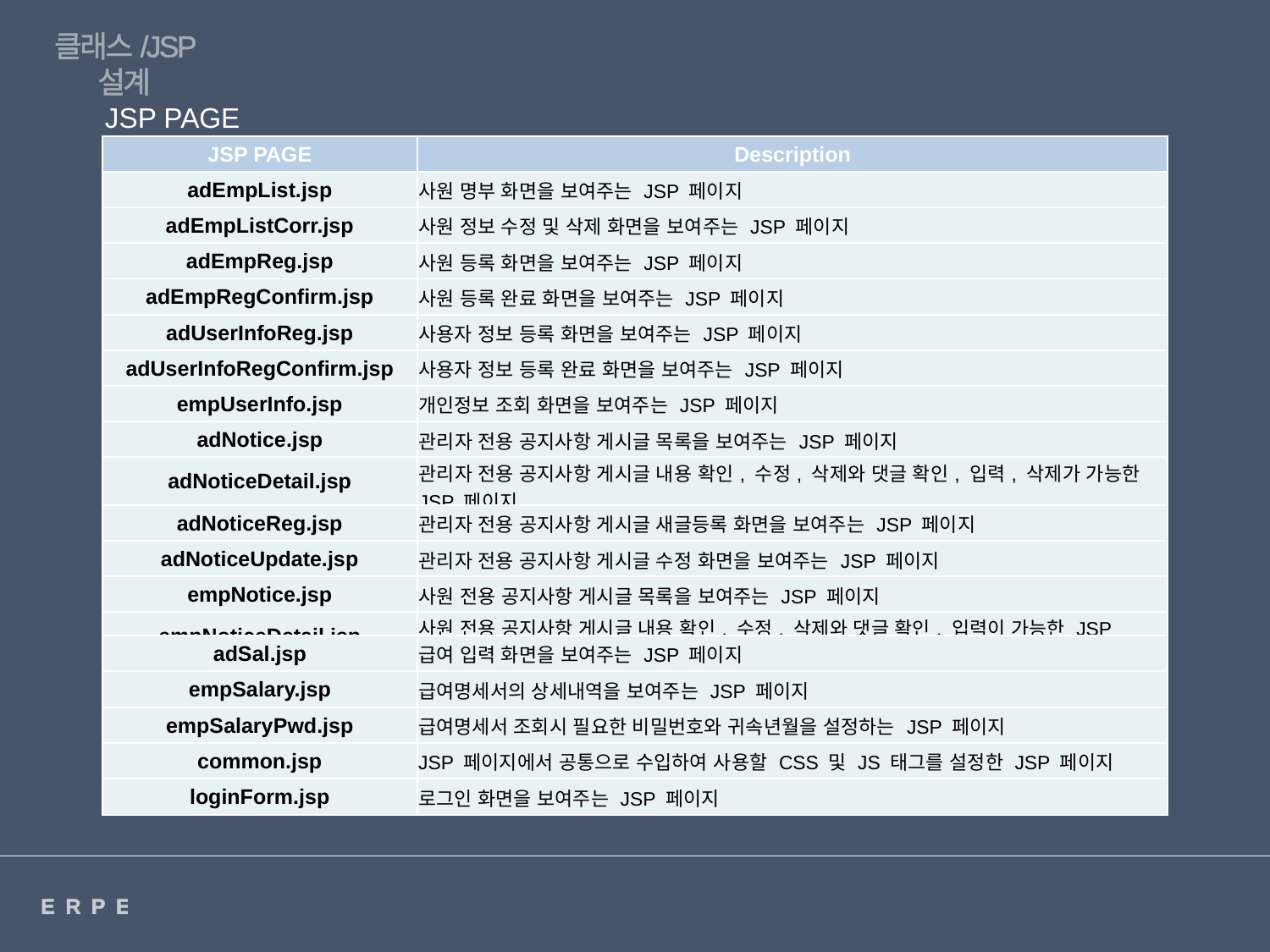

클래스/JSP 설계
JSP PAGE MAP
| JSP PAGE | Description |
| --- | --- |
| adEmpList.jsp | 사원 명부 화면을 보여주는 JSP 페이지 |
| adEmpListCorr.jsp | 사원 정보 수정 및 삭제 화면을 보여주는 JSP 페이지 |
| adEmpReg.jsp | 사원 등록 화면을 보여주는 JSP 페이지 |
| adEmpRegConfirm.jsp | 사원 등록 완료 화면을 보여주는 JSP 페이지 |
| adUserInfoReg.jsp | 사용자 정보 등록 화면을 보여주는 JSP 페이지 |
| adUserInfoRegConfirm.jsp | 사용자 정보 등록 완료 화면을 보여주는 JSP 페이지 |
| empUserInfo.jsp | 개인정보 조회 화면을 보여주는 JSP 페이지 |
| adNotice.jsp | 관리자 전용 공지사항 게시글 목록을 보여주는 JSP 페이지 |
| adNoticeDetail.jsp | 관리자 전용 공지사항 게시글 내용 확인, 수정, 삭제와 댓글 확인, 입력, 삭제가 가능한 JSP 페이지 |
| adNoticeReg.jsp | 관리자 전용 공지사항 게시글 새글등록 화면을 보여주는 JSP 페이지 |
| adNoticeUpdate.jsp | 관리자 전용 공지사항 게시글 수정 화면을 보여주는 JSP 페이지 |
| empNotice.jsp | 사원 전용 공지사항 게시글 목록을 보여주는 JSP 페이지 |
| empNoticeDetail.jsp | 사원 전용 공지사항 게시글 내용 확인, 수정, 삭제와 댓글 확인, 입력이 가능한 JSP 페이지 |
| adSal.jsp | 급여 입력 화면을 보여주는 JSP 페이지 |
| --- | --- |
| empSalary.jsp | 급여명세서의 상세내역을 보여주는 JSP 페이지 |
| empSalaryPwd.jsp | 급여명세서 조회시 필요한 비밀번호와 귀속년월을 설정하는 JSP 페이지 |
| common.jsp | JSP 페이지에서 공통으로 수입하여 사용할 CSS 및 JS 태그를 설정한 JSP 페이지 |
| loginForm.jsp | 로그인 화면을 보여주는 JSP 페이지 |

ERPERP